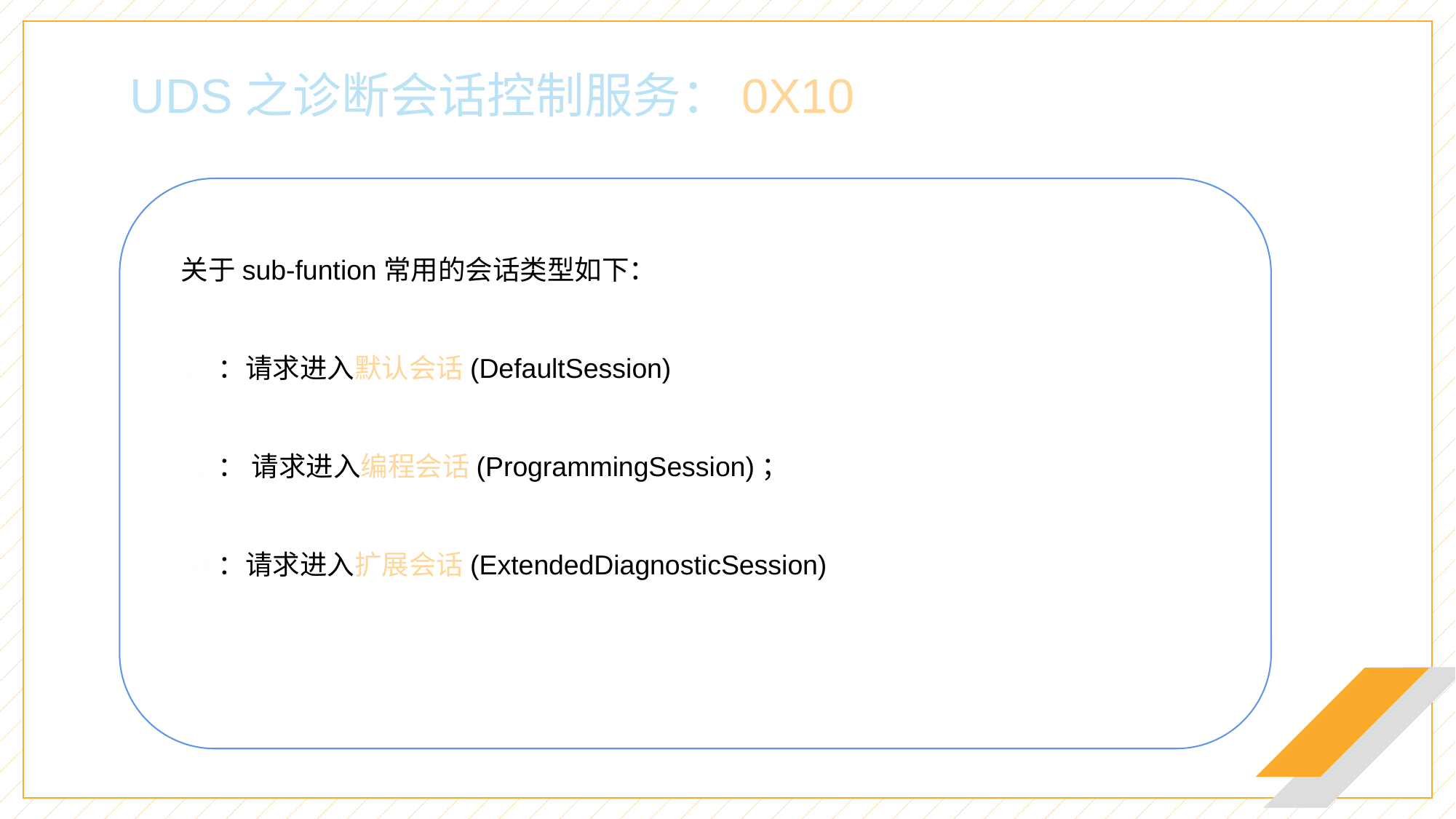

UDS之诊断会话控制服务：0X10

关于sub-funtion常用的会话类型如下：

01：请求进入默认会话(DefaultSession)

02： 请求进入编程会话(ProgrammingSession)；

03：请求进入扩展会话(ExtendedDiagnosticSession)